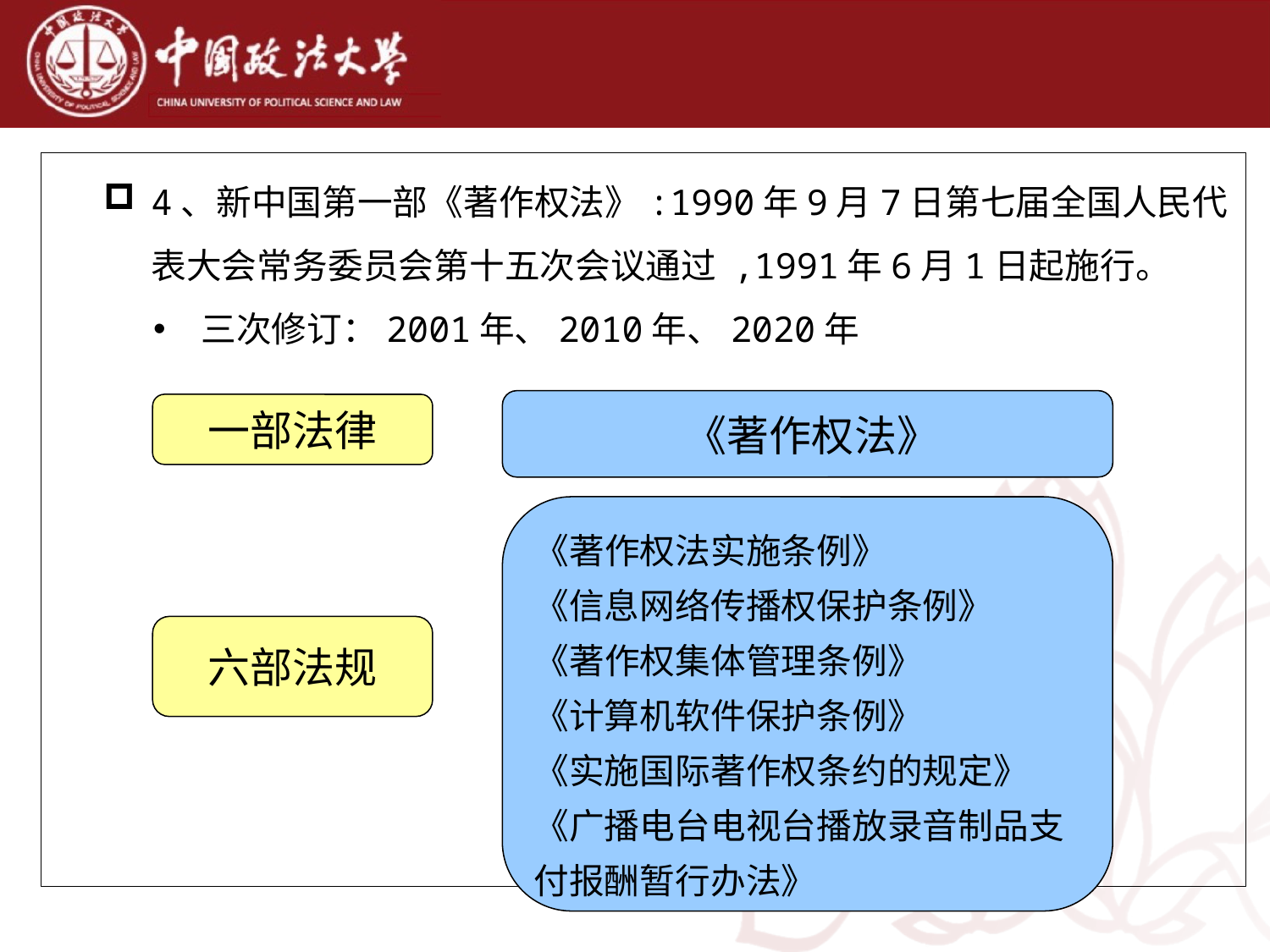

4、新中国第一部《著作权法》:1990年9月7日第七届全国人民代表大会常务委员会第十五次会议通过 ,1991年6月1日起施行。
三次修订：2001年、2010年、2020年

一部法律
《著作权法》

《著作权法实施条例》
《信息网络传播权保护条例》
《著作权集体管理条例》
《计算机软件保护条例》
《实施国际著作权条约的规定》
《广播电台电视台播放录音制品支付报酬暂行办法》

六部法规